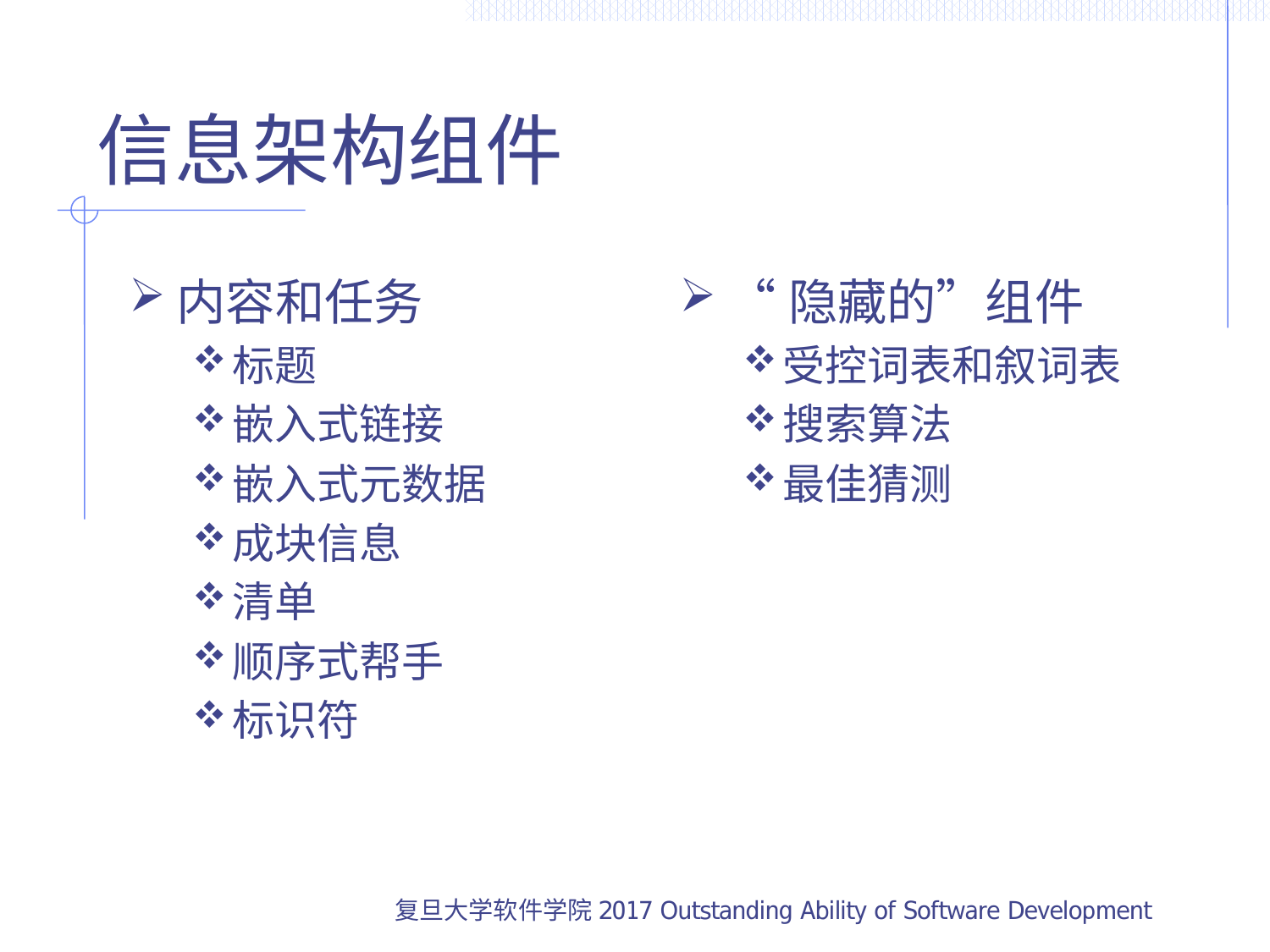

# 信息架构组件
内容和任务
标题
嵌入式链接
嵌入式元数据
成块信息
清单
顺序式帮手
标识符
“隐藏的”组件
受控词表和叙词表
搜索算法
最佳猜测